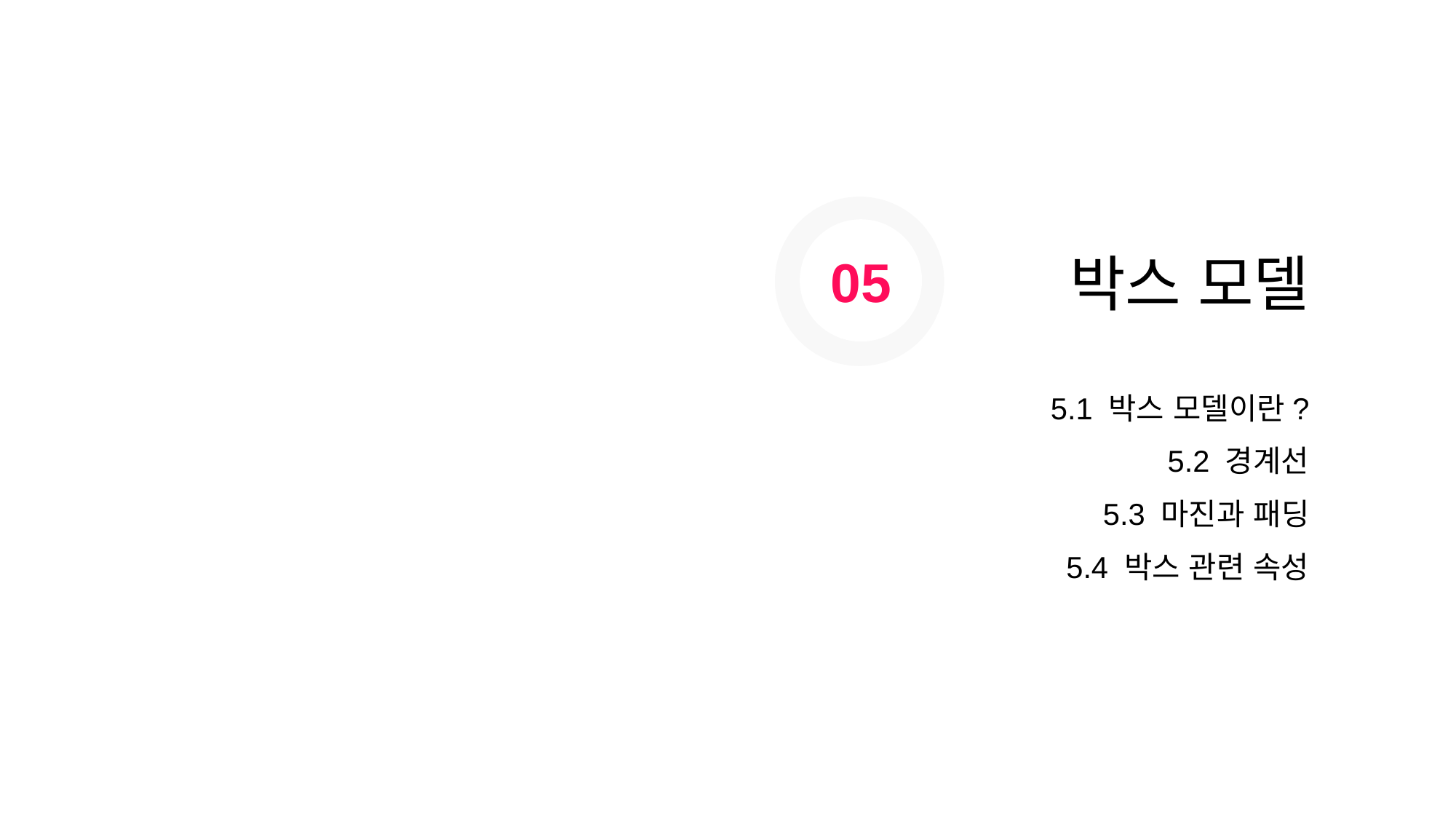

05
박스 모델
5.1 박스 모델이란?
5.2 경계선
5.3 마진과 패딩
5.4 박스 관련 속성